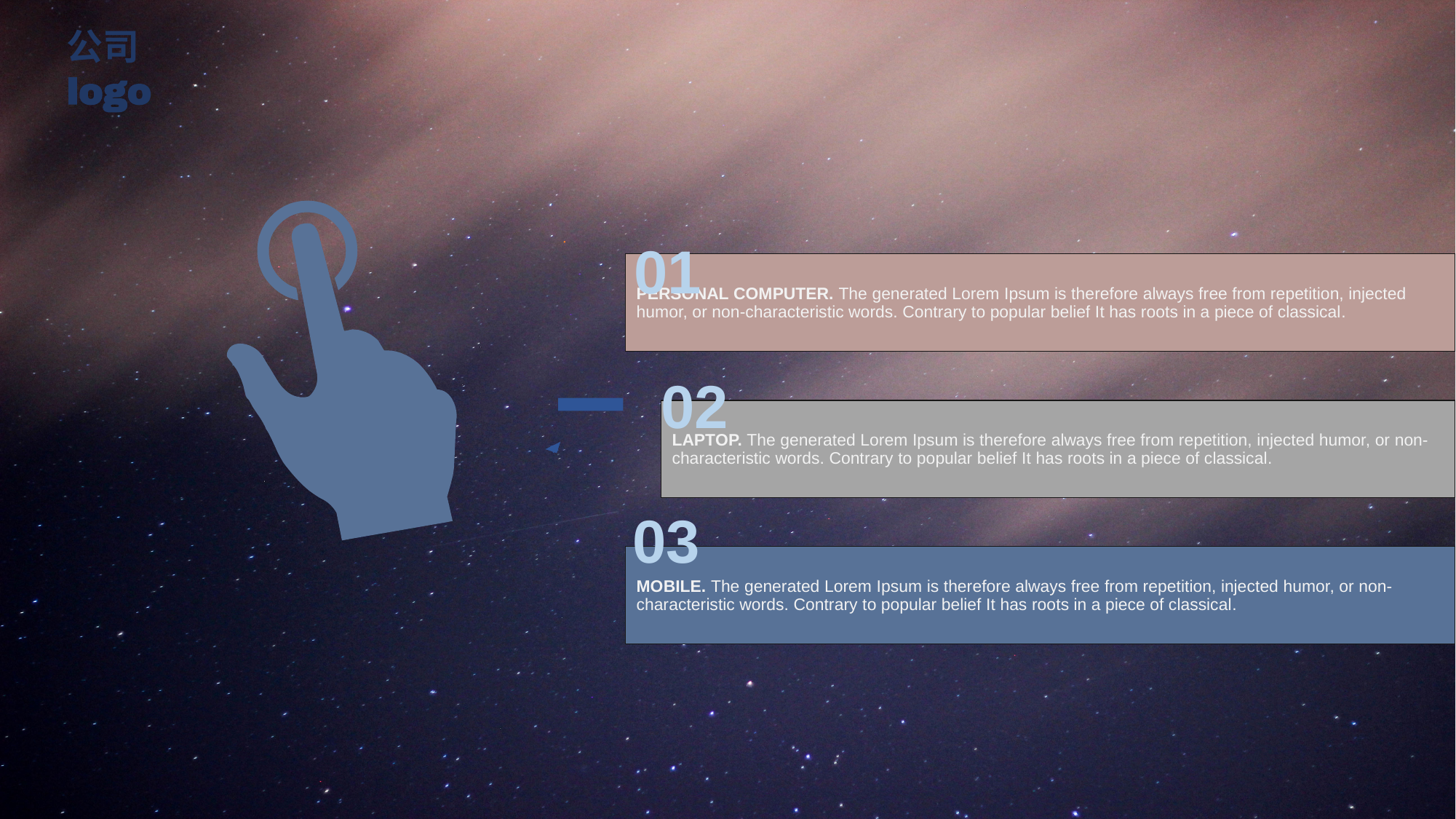

公司logo
PERSONAL COMPUTER. The generated Lorem Ipsum is therefore always free from repetition, injected humor, or non-characteristic words. Contrary to popular belief It has roots in a piece of classical.
LAPTOP. The generated Lorem Ipsum is therefore always free from repetition, injected humor, or non-characteristic words. Contrary to popular belief It has roots in a piece of classical.
MOBILE. The generated Lorem Ipsum is therefore always free from repetition, injected humor, or non-characteristic words. Contrary to popular belief It has roots in a piece of classical.

01
02

03